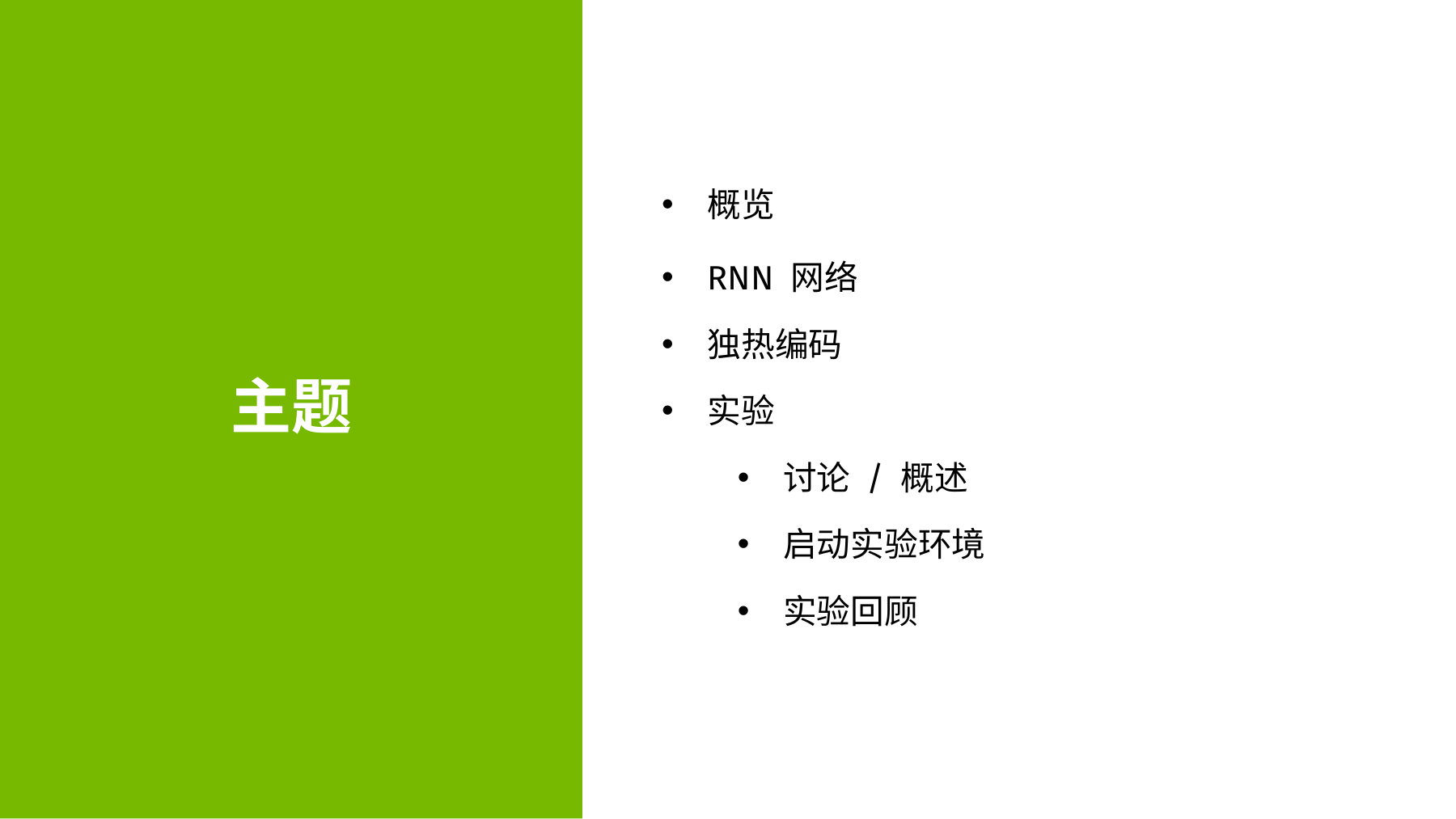

概览

RNN 网络
独热编码
实验
讨论 / 概述
启动实验环境
实验回顾
主题